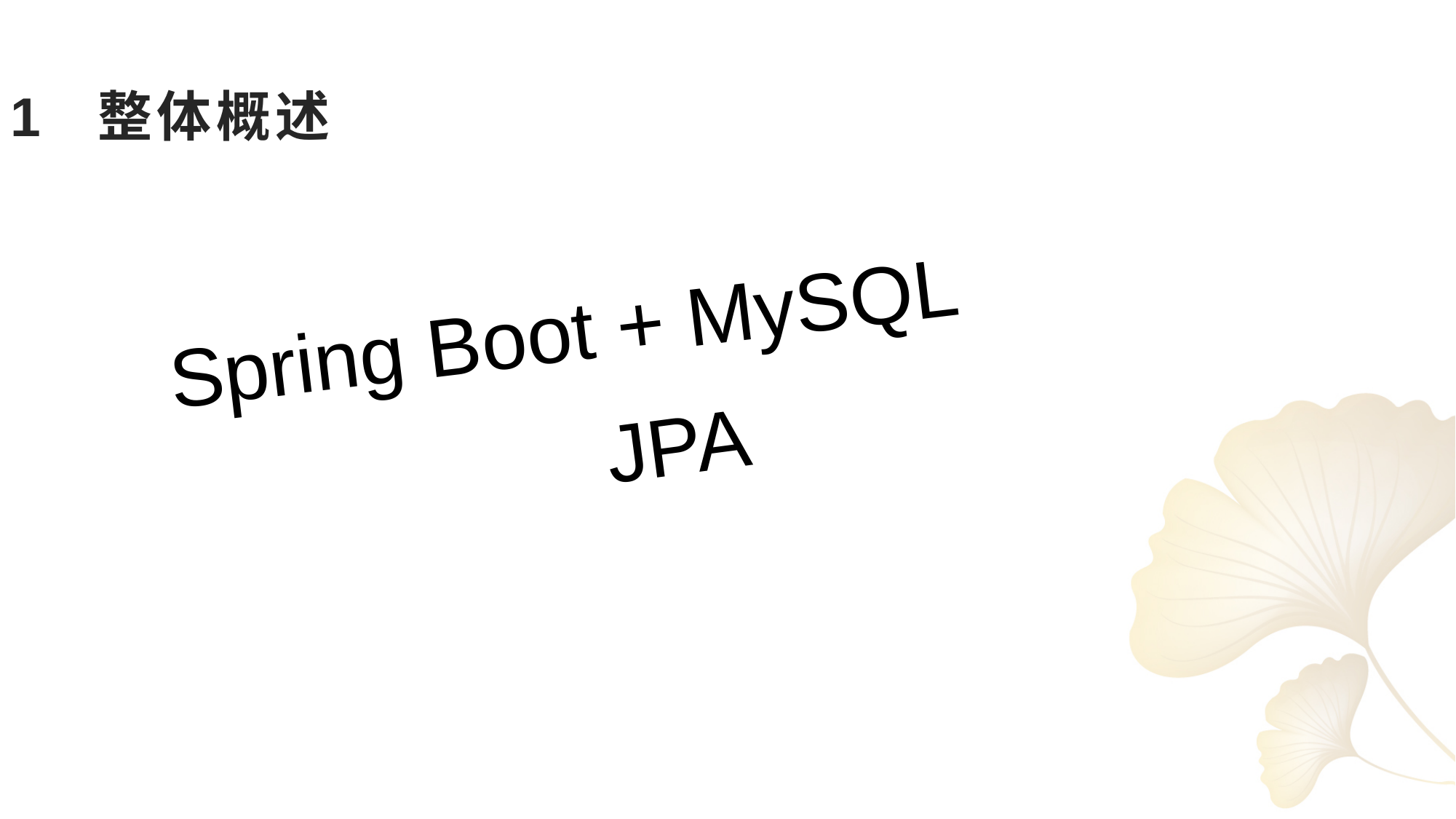

1  整体概述
Spring Boot + MySQL
JPA